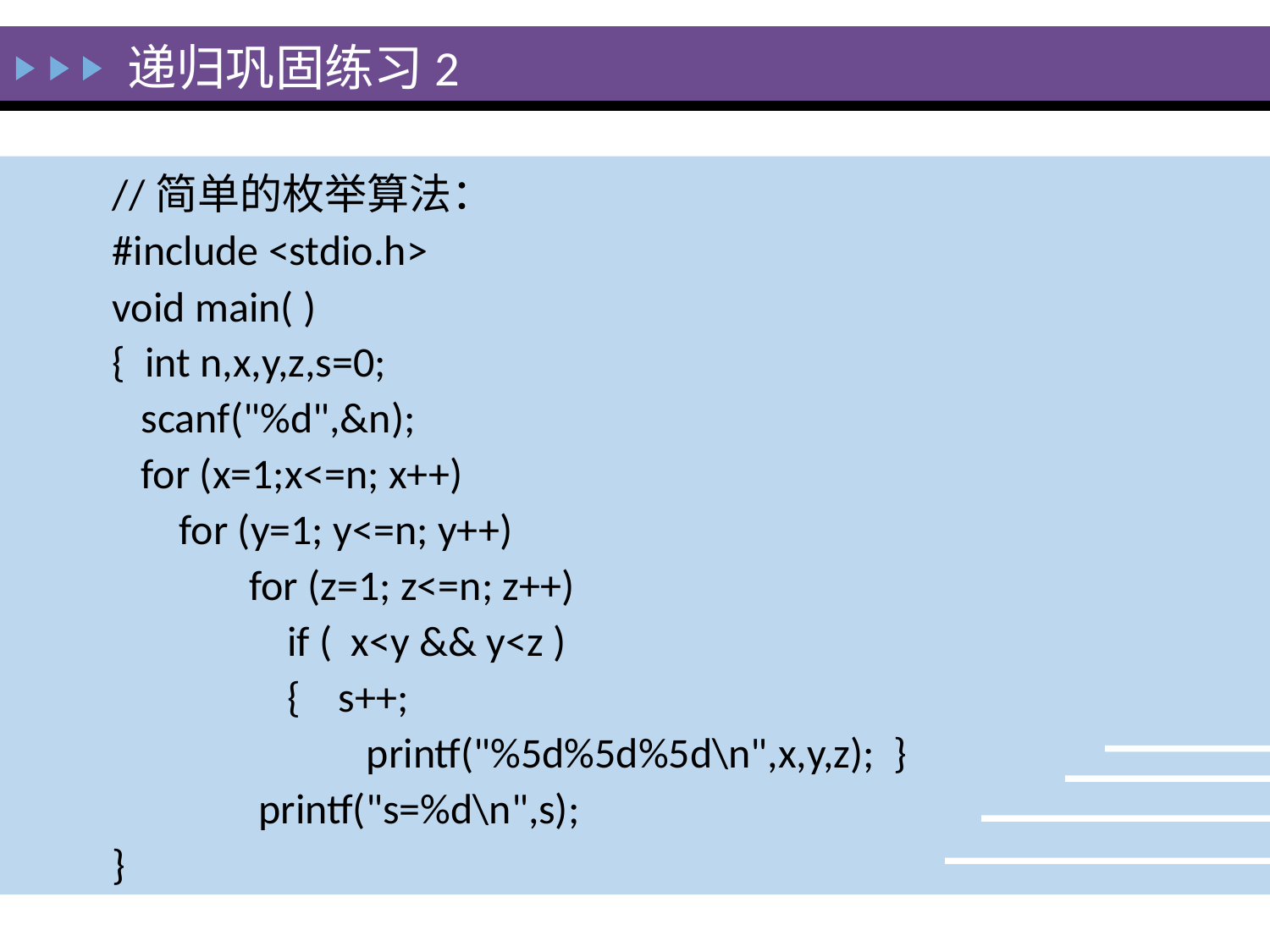

递归巩固练习2
//简单的枚举算法：
#include <stdio.h>
void main( )
{  int n,x,y,z,s=0;
   scanf("%d",&n);
   for (x=1;x<=n; x++)
       for (y=1; y<=n; y++)
	 for (z=1; z<=n; z++)
	     if (  x<y && y<z )
	     {    s++;
		printf("%5d%5d%5d\n",x,y,z);  }
	  printf("s=%d\n",s);
}